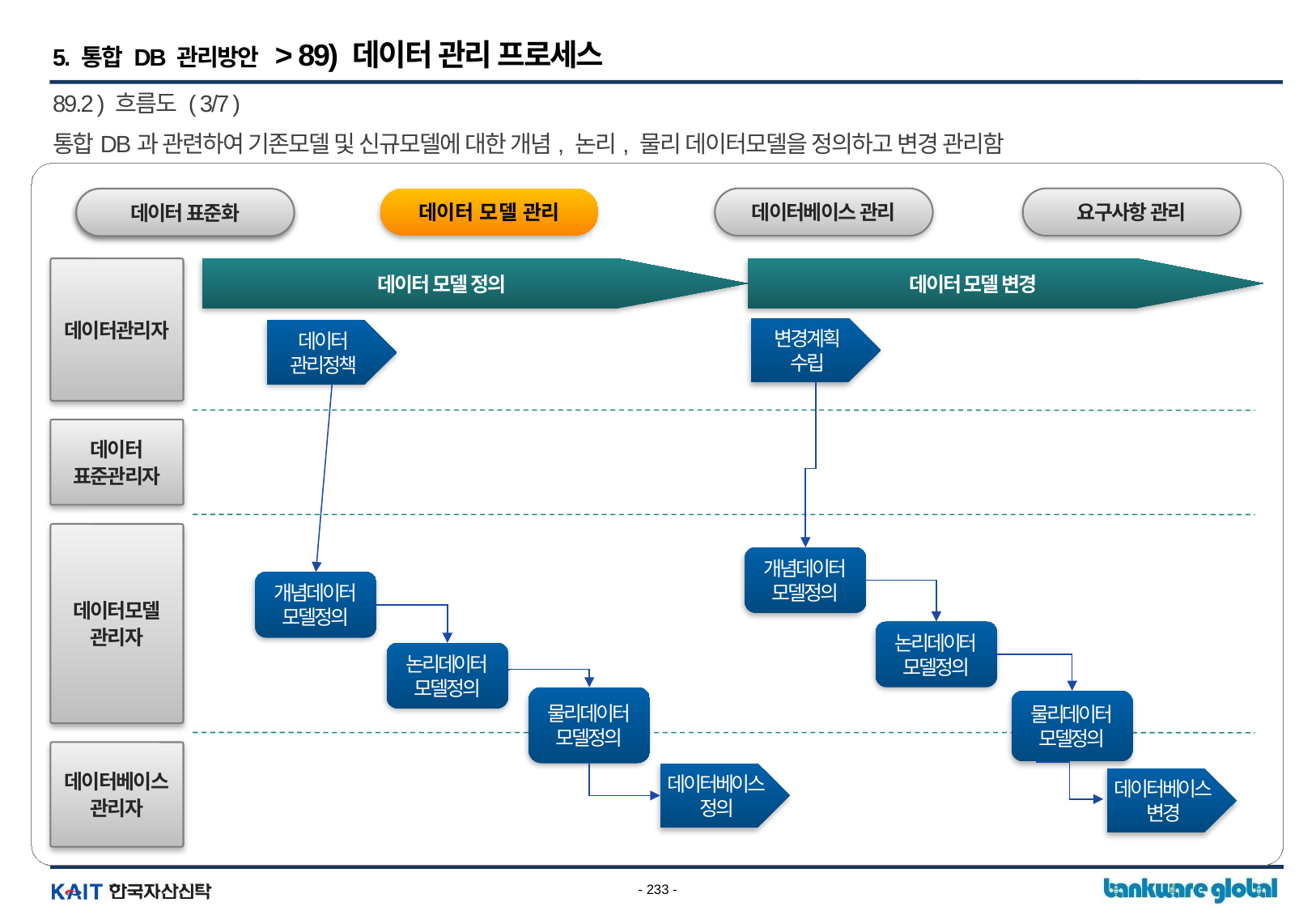

5. 통합 DB 관리방안 > 89) 데이터 관리 프로세스
89.2 ) 흐름도 ( 3/7 )
통합DB과 관련하여 기존모델 및 신규모델에 대한 개념, 논리, 물리 데이터모델을 정의하고 변경 관리함

데이터 표준화
데이터 모델 관리
데이터베이스 관리
요구사항 관리
데이터 표준화
데이터 모델 정의
데이터 모델 변경
데이터관리자
변경계획
수립
데이터
관리정책
데이터
표준관리자
데이터모델
관리자
개념데이터
모델정의
개념데이터
모델정의
논리데이터
모델정의
논리데이터
모델정의
물리데이터
모델정의
물리데이터
모델정의
데이터베이스
관리자
데이터베이스
정의
데이터베이스
변경